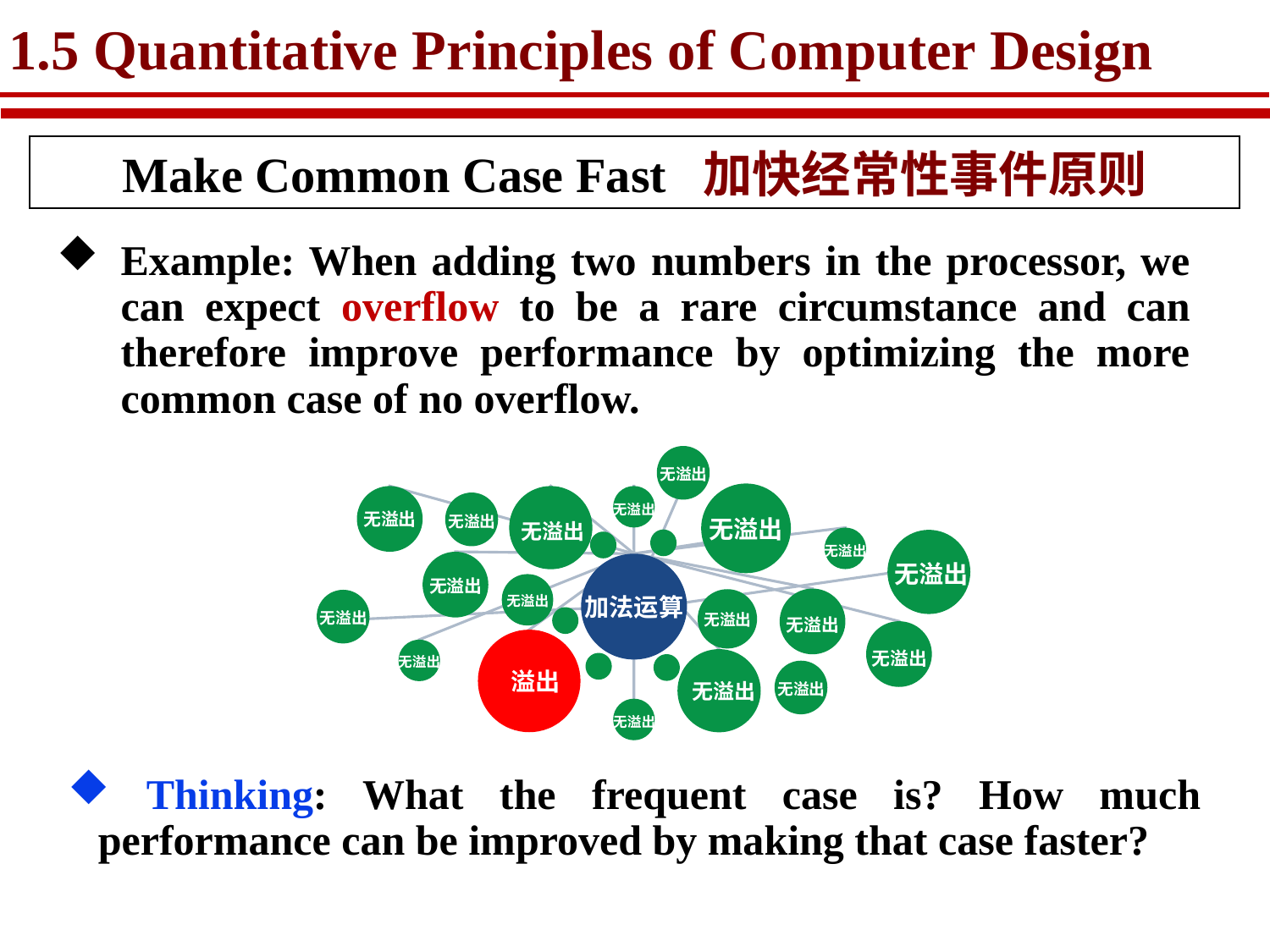

# 1.5 Quantitative Principles of Computer Design
Make Common Case Fast  加快经常性事件原则
Example: When adding two numbers in the processor, we can expect overflow to be a rare circumstance and can therefore improve performance by optimizing the more common case of no overflow.

无溢出

无溢出

无溢出

无溢出

无溢出

无溢出

无溢出

无溢出

无溢出
加法运算

无溢出

无溢出

无溢出

无溢出

无溢出

 溢出

无溢出

 无溢出

无溢出

无溢出
 Thinking: What the frequent case is? How much performance can be improved by making that case faster?